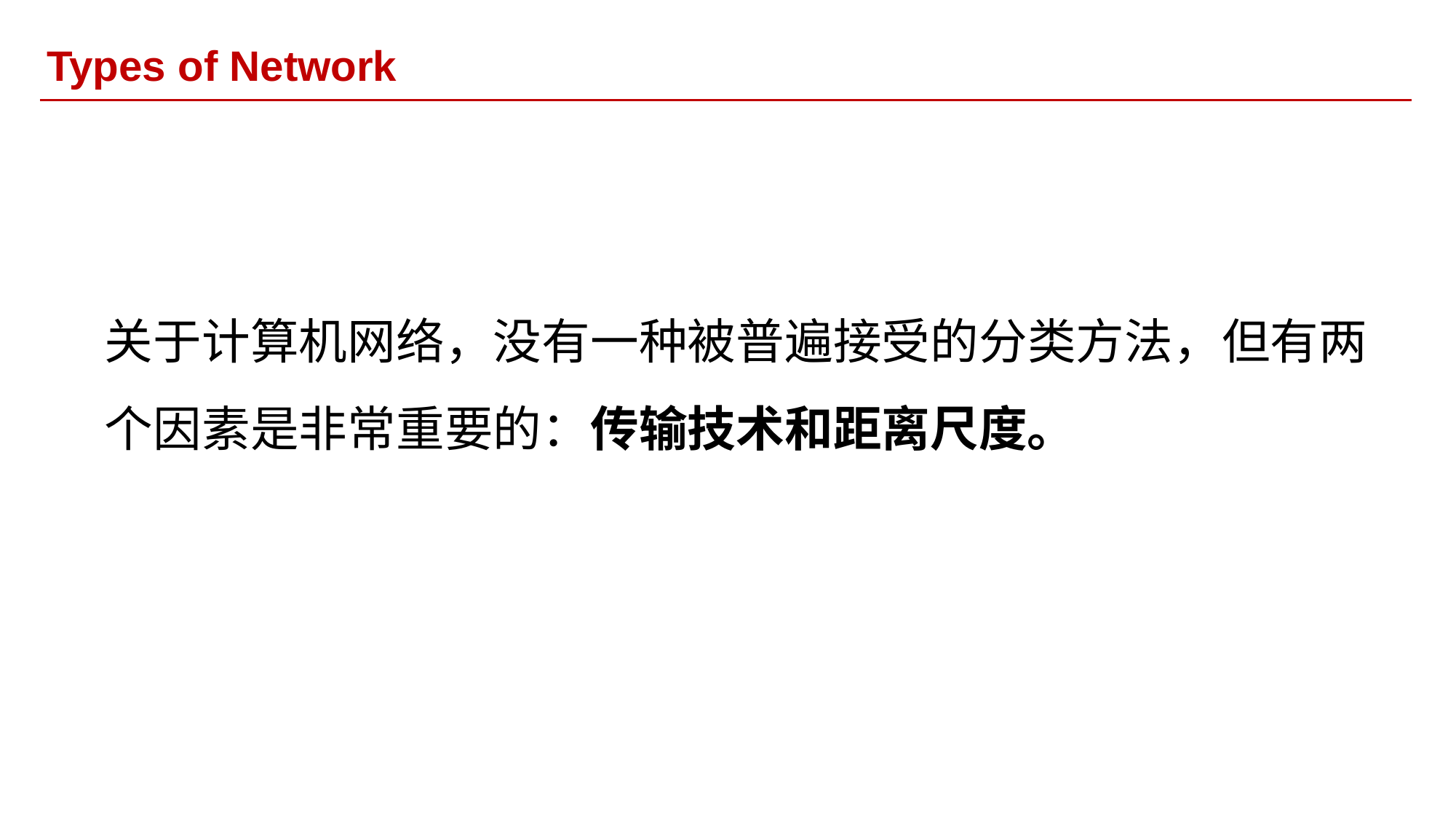

Types of Network
关于计算机网络，没有一种被普遍接受的分类方法，但有两个因素是非常重要的：传输技术和距离尺度。